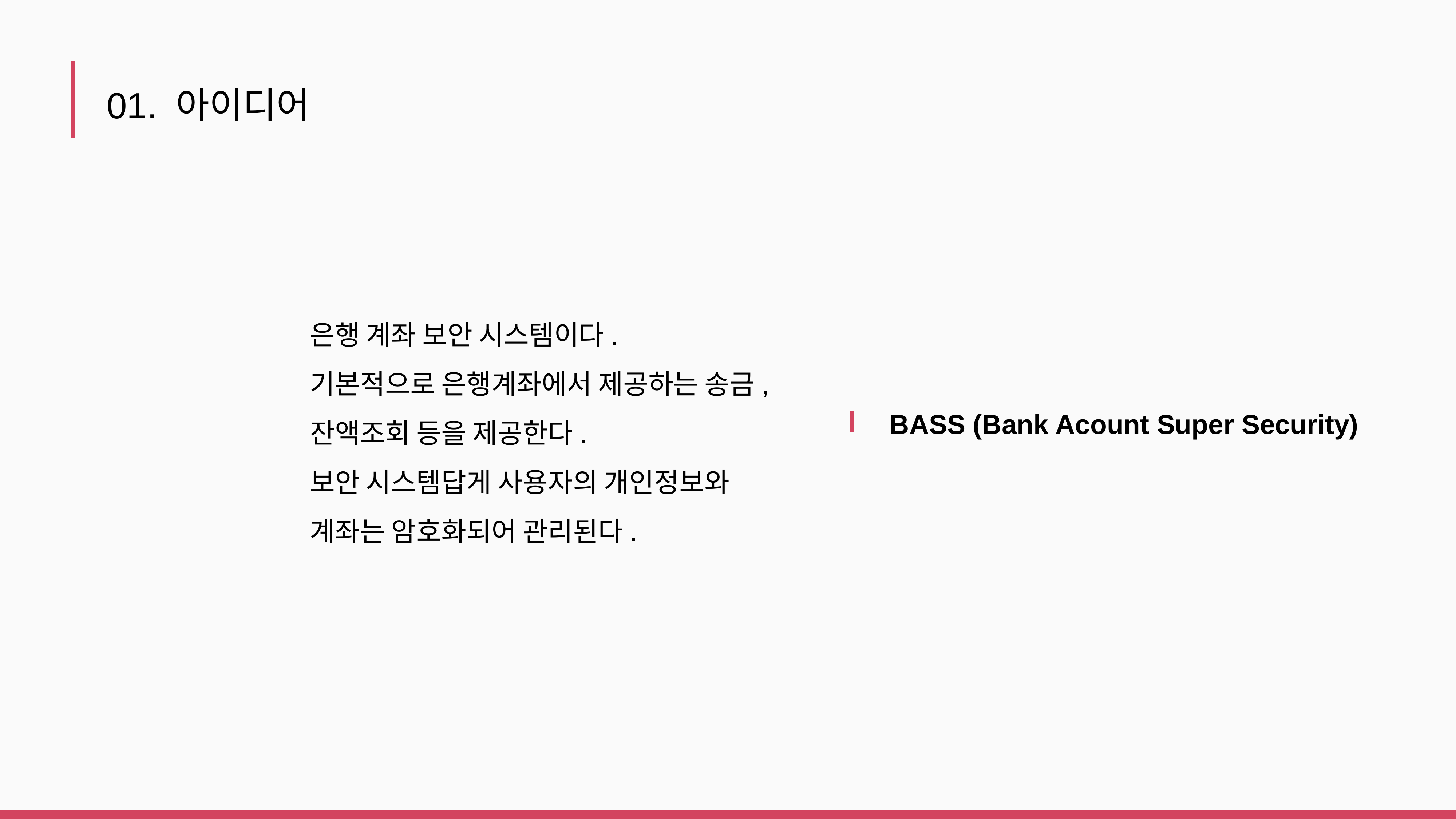

01. 아이디어
은행 계좌 보안 시스템이다.
기본적으로 은행계좌에서 제공하는 송금,
잔액조회 등을 제공한다.
보안 시스템답게 사용자의 개인정보와
계좌는 암호화되어 관리된다.
BASS (Bank Acount Super Security)